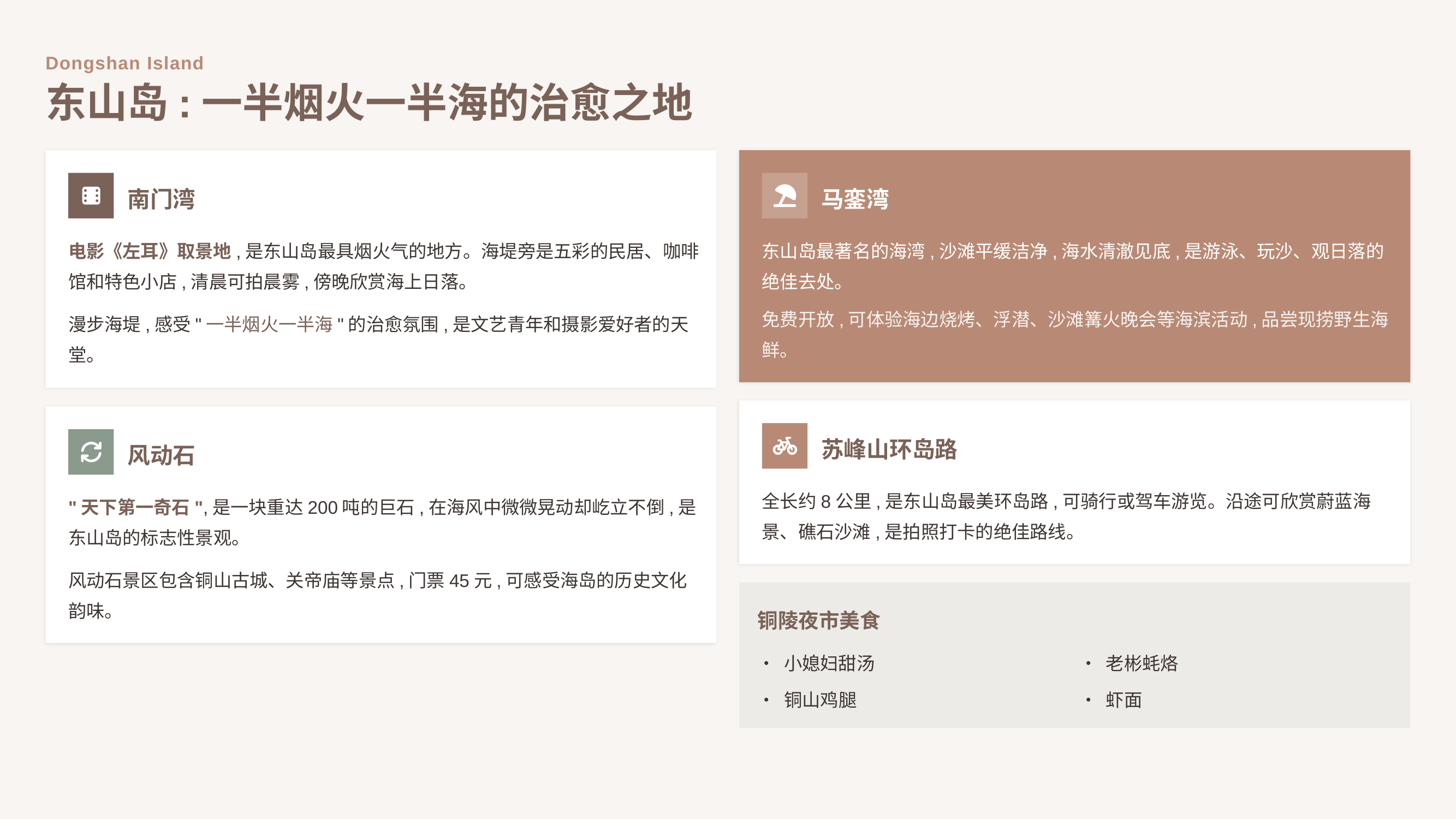

Dongshan Island
东山岛:一半烟火一半海的治愈之地

南门湾
马銮湾

电影《左耳》取景地,是东山岛最具烟火气的地方。海堤旁是五彩的民居、咖啡馆和特色小店,清晨可拍晨雾,傍晚欣赏海上日落。
东山岛最著名的海湾,沙滩平缓洁净,海水清澈见底,是游泳、玩沙、观日落的绝佳去处。
免费开放,可体验海边烧烤、浮潜、沙滩篝火晚会等海滨活动,品尝现捞野生海鲜。
漫步海堤,感受"一半烟火一半海"的治愈氛围,是文艺青年和摄影爱好者的天堂。

苏峰山环岛路

风动石

全长约8公里,是东山岛最美环岛路,可骑行或驾车游览。沿途可欣赏蔚蓝海景、礁石沙滩,是拍照打卡的绝佳路线。
"天下第一奇石",是一块重达200吨的巨石,在海风中微微晃动却屹立不倒,是东山岛的标志性景观。
风动石景区包含铜山古城、关帝庙等景点,门票45元,可感受海岛的历史文化韵味。

铜陵夜市美食
• 小媳妇甜汤
• 老彬蚝烙
• 铜山鸡腿
• 虾面